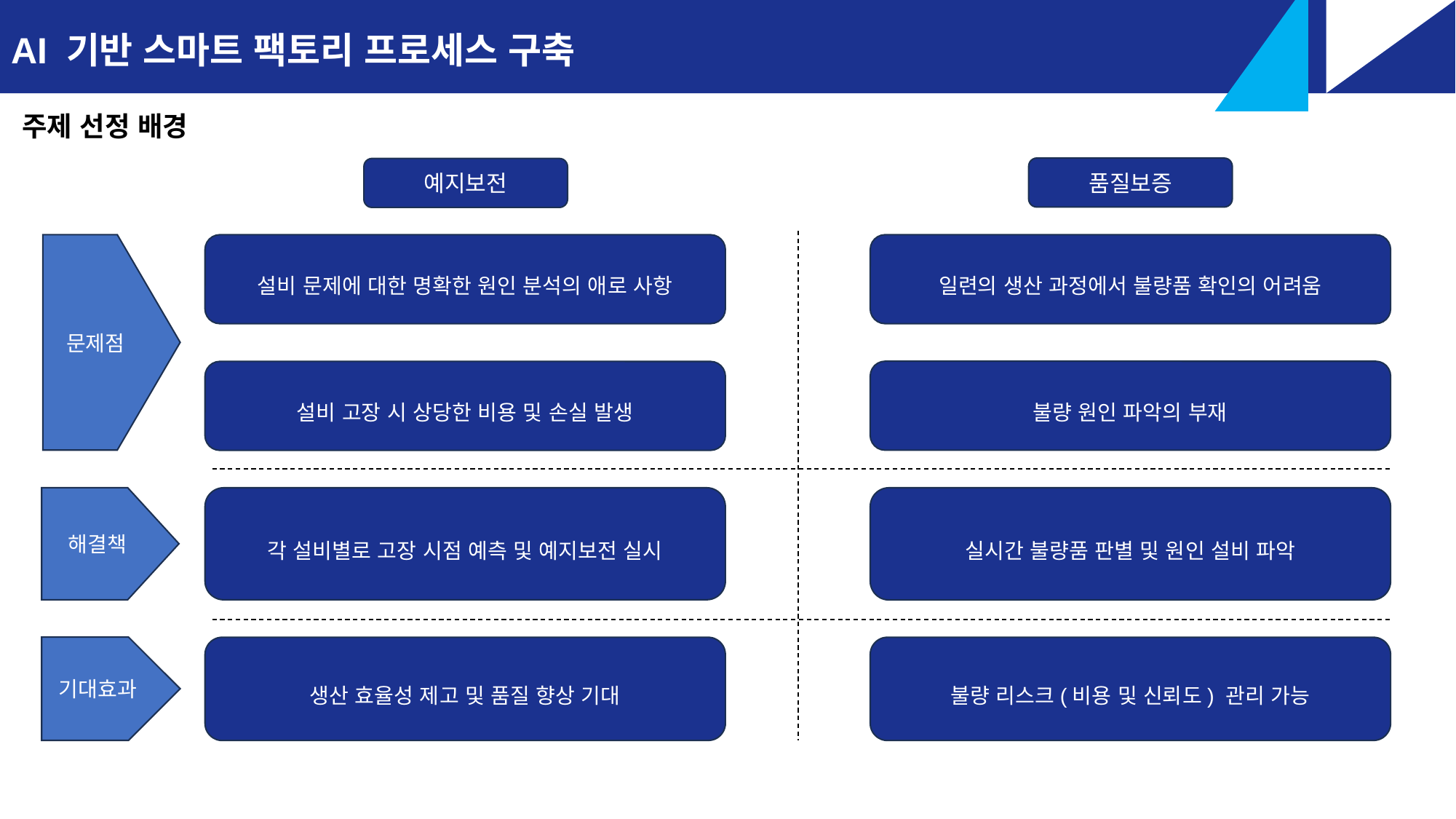

AI 기반 스마트 팩토리 프로세스 구축

주제 선정 배경
품질보증
예지보전
문제점
설비 문제에 대한 명확한 원인 분석의 애로 사항
일련의 생산 과정에서 불량품 확인의 어려움
불량 원인 파악의 부재
설비 고장 시 상당한 비용 및 손실 발생
해결책
실시간 불량품 판별 및 원인 설비 파악
각 설비별로 고장 시점 예측 및 예지보전 실시
기대효과
불량 리스크(비용 및 신뢰도) 관리 가능
생산 효율성 제고 및 품질 향상 기대